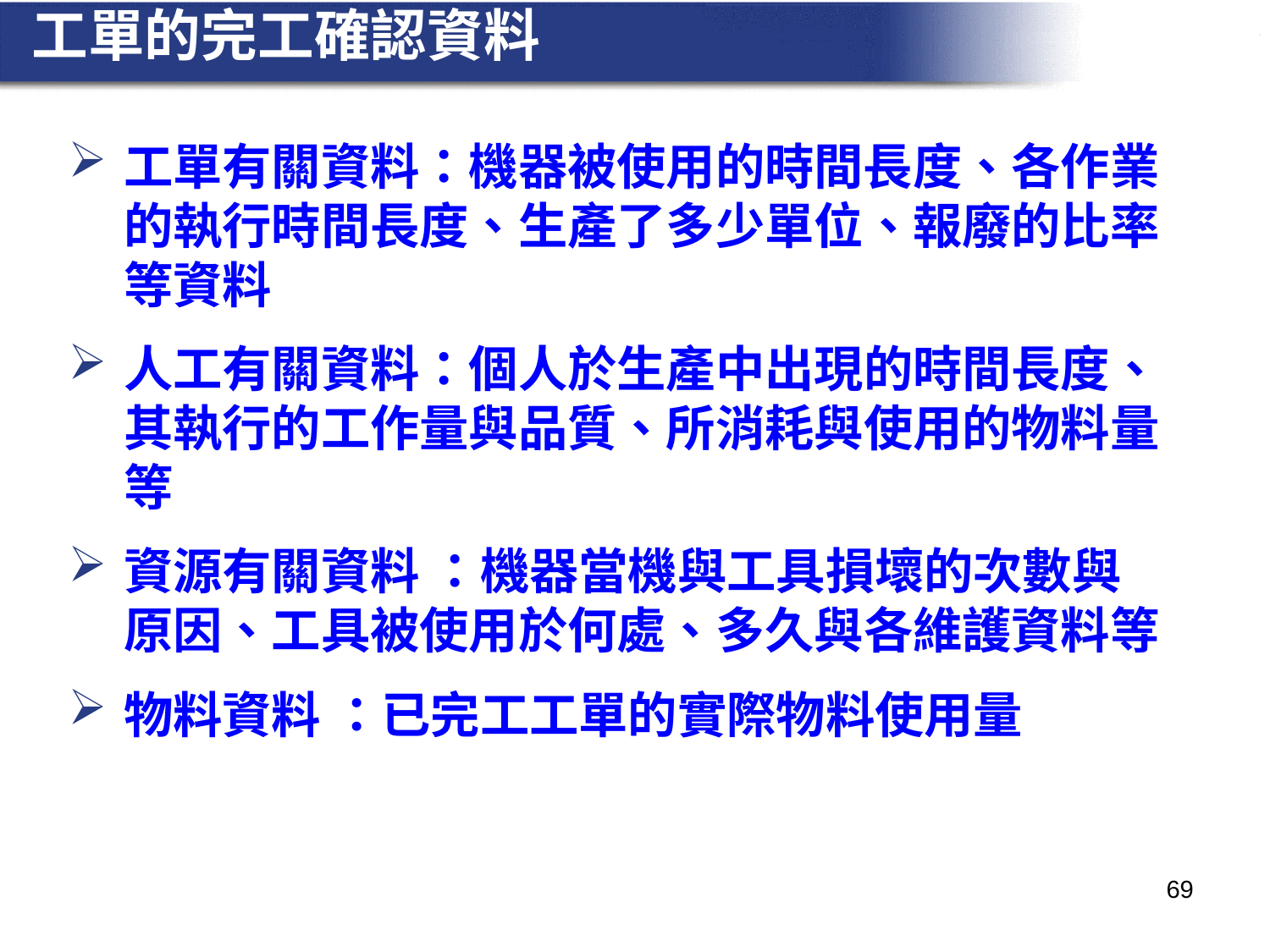

# 工單的完工確認資料
工單有關資料：機器被使用的時間長度、各作業的執行時間長度、生產了多少單位、報廢的比率等資料
人工有關資料：個人於生產中出現的時間長度、其執行的工作量與品質、所消耗與使用的物料量等
資源有關資料 ：機器當機與工具損壞的次數與原因、工具被使用於何處、多久與各維護資料等
物料資料 ：已完工工單的實際物料使用量
69